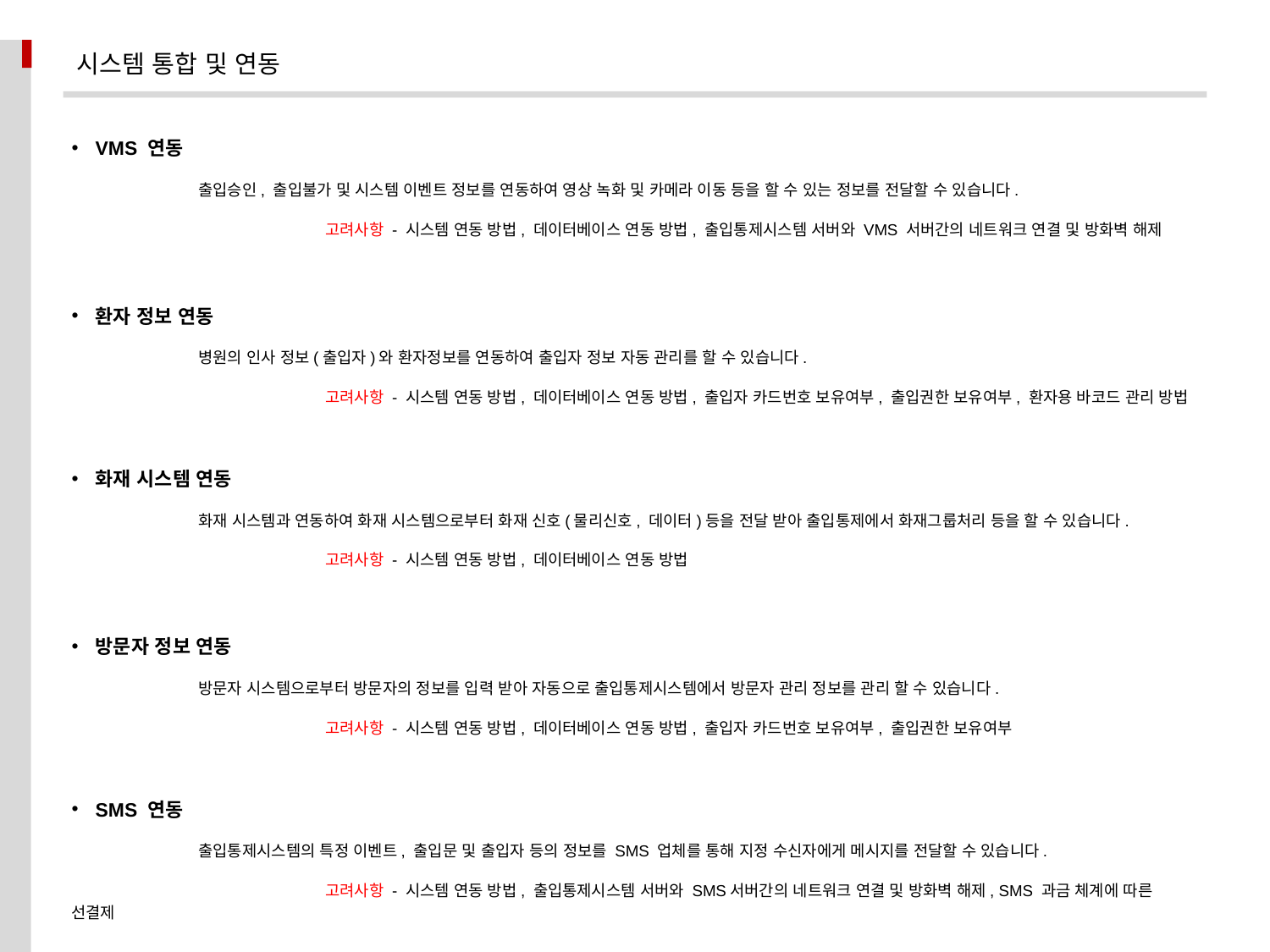

시스템 통합 및 연동

VMS 연동
	출입승인, 출입불가 및 시스템 이벤트 정보를 연동하여 영상 녹화 및 카메라 이동 등을 할 수 있는 정보를 전달할 수 있습니다.
		고려사항 - 시스템 연동 방법, 데이터베이스 연동 방법, 출입통제시스템 서버와 VMS 서버간의 네트워크 연결 및 방화벽 해제

환자 정보 연동
	병원의 인사 정보(출입자)와 환자정보를 연동하여 출입자 정보 자동 관리를 할 수 있습니다.
		고려사항 - 시스템 연동 방법, 데이터베이스 연동 방법, 출입자 카드번호 보유여부, 출입권한 보유여부, 환자용 바코드 관리 방법

화재 시스템 연동
	화재 시스템과 연동하여 화재 시스템으로부터 화재 신호(물리신호, 데이터)등을 전달 받아 출입통제에서 화재그룹처리 등을 할 수 있습니다.
		고려사항 - 시스템 연동 방법, 데이터베이스 연동 방법

방문자 정보 연동
	방문자 시스템으로부터 방문자의 정보를 입력 받아 자동으로 출입통제시스템에서 방문자 관리 정보를 관리 할 수 있습니다.
		고려사항 - 시스템 연동 방법, 데이터베이스 연동 방법, 출입자 카드번호 보유여부, 출입권한 보유여부

SMS 연동
	출입통제시스템의 특정 이벤트, 출입문 및 출입자 등의 정보를 SMS 업체를 통해 지정 수신자에게 메시지를 전달할 수 있습니다.
		고려사항 - 시스템 연동 방법, 출입통제시스템 서버와 SMS서버간의 네트워크 연결 및 방화벽 해제, SMS 과금 체계에 따른 선결제